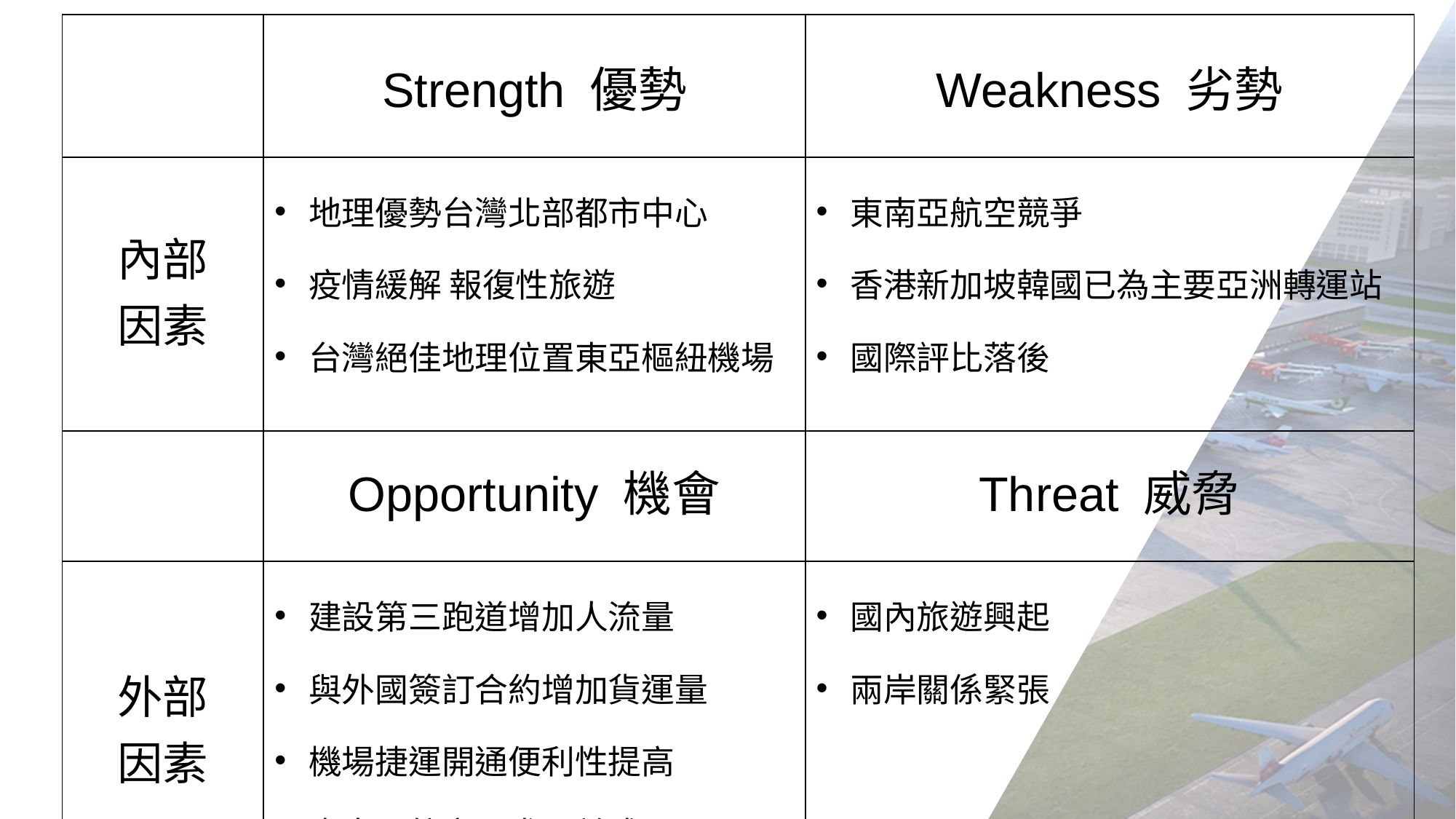

|  | Strength 優勢 | Weakness 劣勢 |
| --- | --- | --- |
| 內部 因素 | 地理優勢台灣北部都市中心 疫情緩解 報復性旅遊 台灣絕佳地理位置東亞樞紐機場 | 東南亞航空競爭 香港新加坡韓國已為主要亞洲轉運站 國際評比落後 |
|  | Opportunity 機會 | Threat 威脅 |
| 外部 因素 | 建設第三跑道增加人流量 與外國簽訂合約增加貨運量 機場捷運開通便利性提高 東南亞航空需求日益成長 | 國內旅遊興起 兩岸關係緊張 |